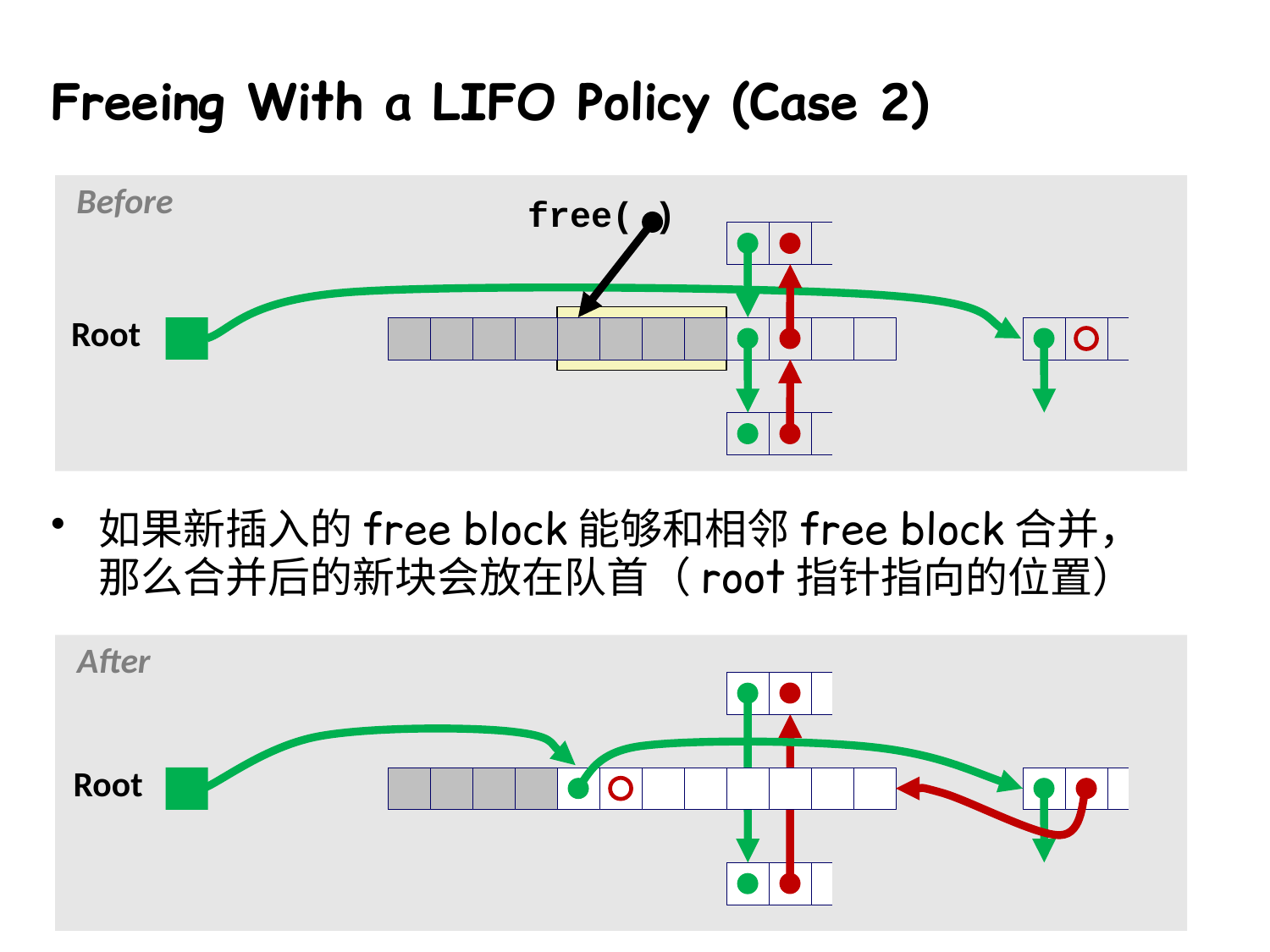

# Freeing With a LIFO Policy (Case 2)

Before
free( )

Root

如果新插入的free block能够和相邻free block合并，那么合并后的新块会放在队首（root指针指向的位置）

After

Root